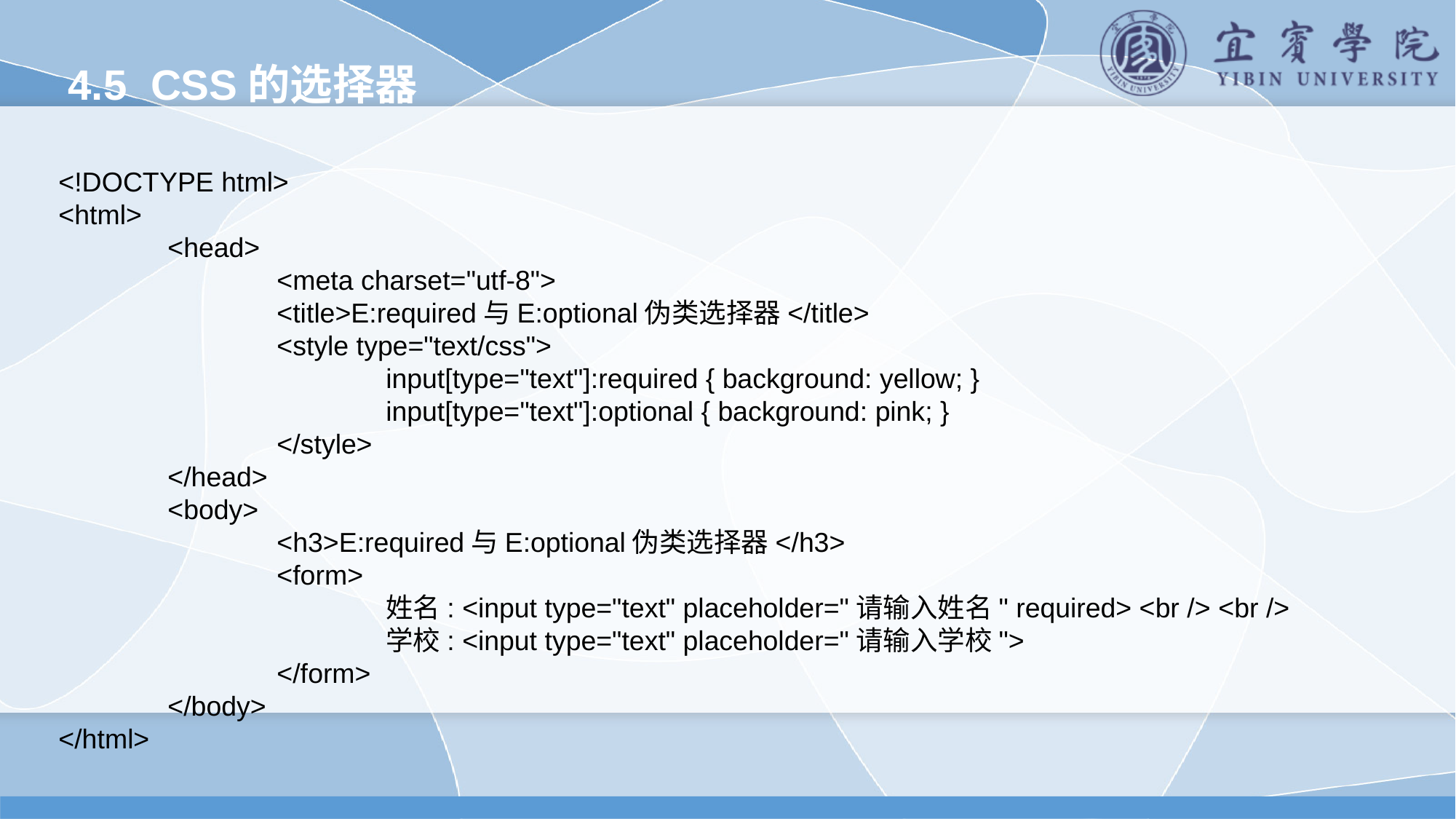

4.5  CSS的选择器
<!DOCTYPE html>
<html>
	<head>
		<meta charset="utf-8">
		<title>E:required与E:optional伪类选择器</title>
		<style type="text/css">
			input[type="text"]:required { background: yellow; }
			input[type="text"]:optional { background: pink; }
		</style>
	</head>
	<body>
		<h3>E:required与E:optional伪类选择器</h3>
		<form>
			姓名: <input type="text" placeholder="请输入姓名" required> <br /> <br />
			学校: <input type="text" placeholder="请输入学校">
		</form>
	</body>
</html>